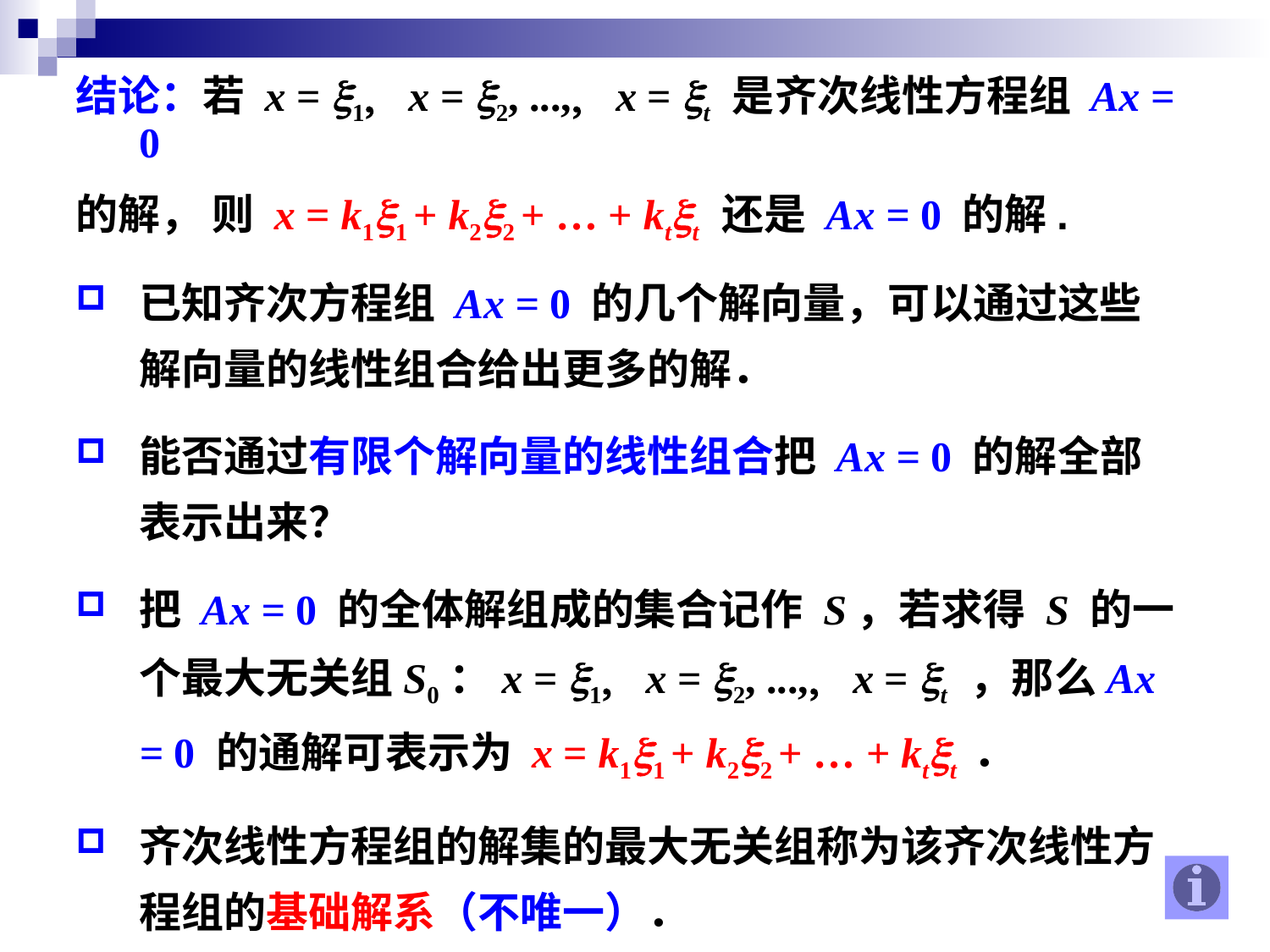

结论：若 x = ξ1,  x = ξ2, ...,,  x = ξt 是齐次线性方程组 Ax = 0
的解， 则 x = k1ξ1 + k2ξ2 + … + ktξt  还是 Ax = 0 的解.
已知齐次方程组 Ax = 0 的几个解向量，可以通过这些解向量的线性组合给出更多的解．
能否通过有限个解向量的线性组合把 Ax = 0 的解全部表示出来？
把 Ax = 0 的全体解组成的集合记作 S，若求得 S 的一个最大无关组S0：x = ξ1,  x = ξ2, ...,,  x = ξt ，那么Ax = 0 的通解可表示为 x = k1ξ1 + k2ξ2 + … + ktξt ．
齐次线性方程组的解集的最大无关组称为该齐次线性方程组的基础解系（不唯一）．